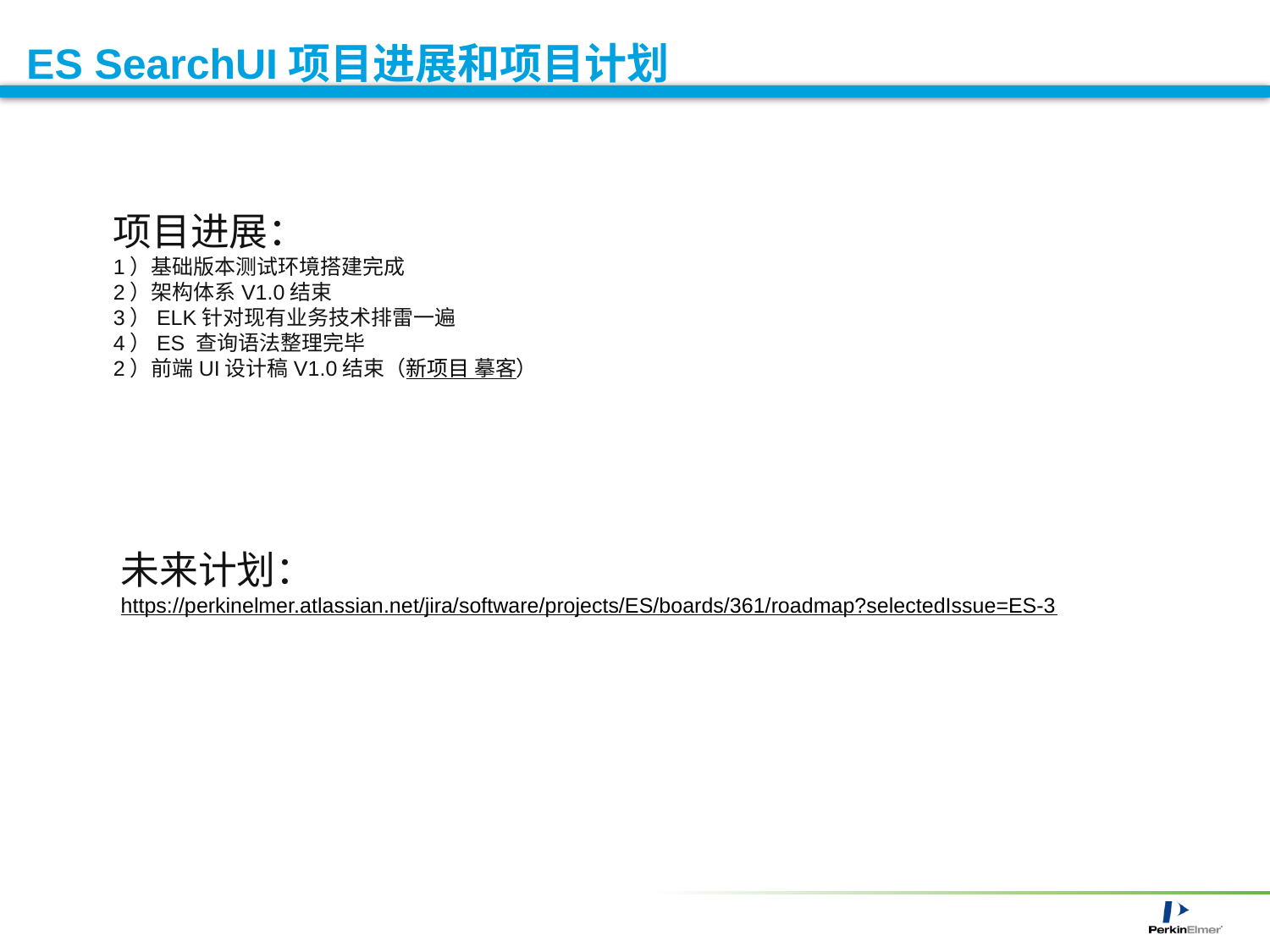

# ES SearchUI项目进展和项目计划
项目进展：
1）基础版本测试环境搭建完成
2）架构体系V1.0结束
3）ELK针对现有业务技术排雷一遍
4）ES 查询语法整理完毕
2）前端UI设计稿V1.0结束（新项目 摹客）
未来计划：
https://perkinelmer.atlassian.net/jira/software/projects/ES/boards/361/roadmap?selectedIssue=ES-3